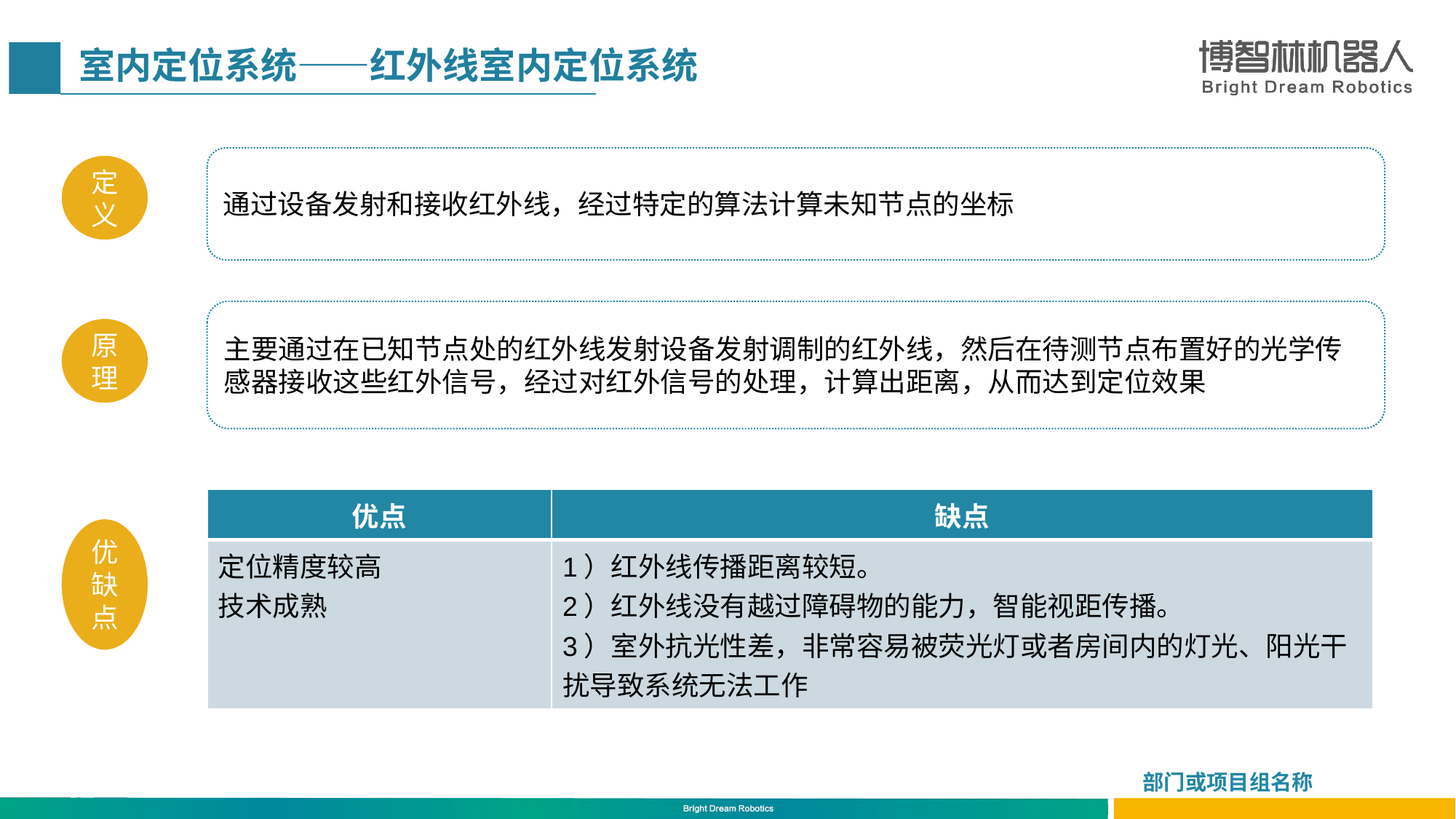

室内定位系统——红外线室内定位系统
通过设备发射和接收红外线，经过特定的算法计算未知节点的坐标
定义
主要通过在已知节点处的红外线发射设备发射调制的红外线，然后在待测节点布置好的光学传感器接收这些红外信号，经过对红外信号的处理，计算出距离，从而达到定位效果
原理
| 优点 | 缺点 |
| --- | --- |
| 定位精度较高 技术成熟 | 1）红外线传播距离较短。 2）红外线没有越过障碍物的能力，智能视距传播。 3）室外抗光性差，非常容易被荧光灯或者房间内的灯光、阳光干扰导致系统无法工作 |
优缺点
18